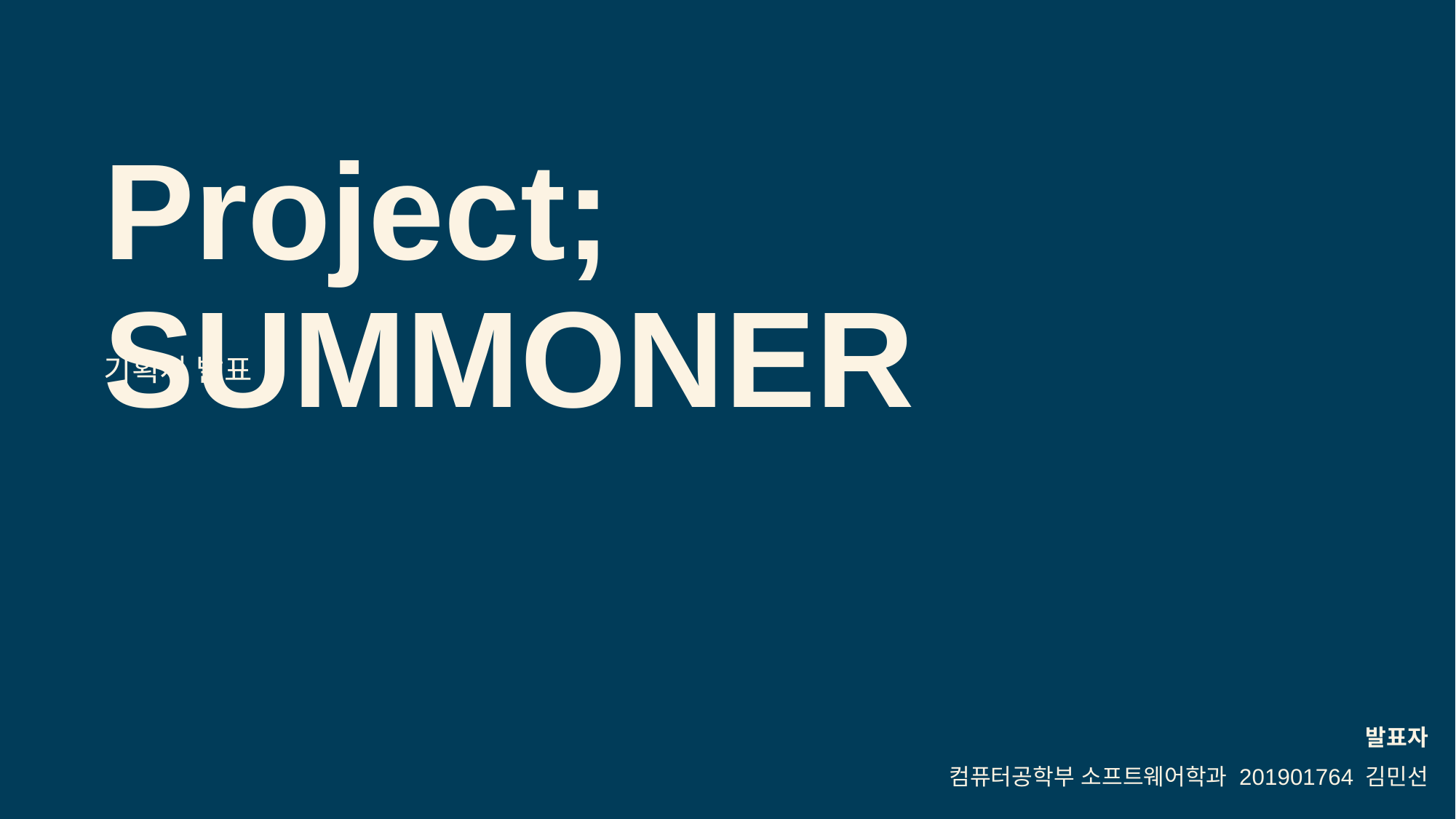

# Project; SUMMONER
기획서 발표
발표자
컴퓨터공학부 소프트웨어학과 201901764 김민선